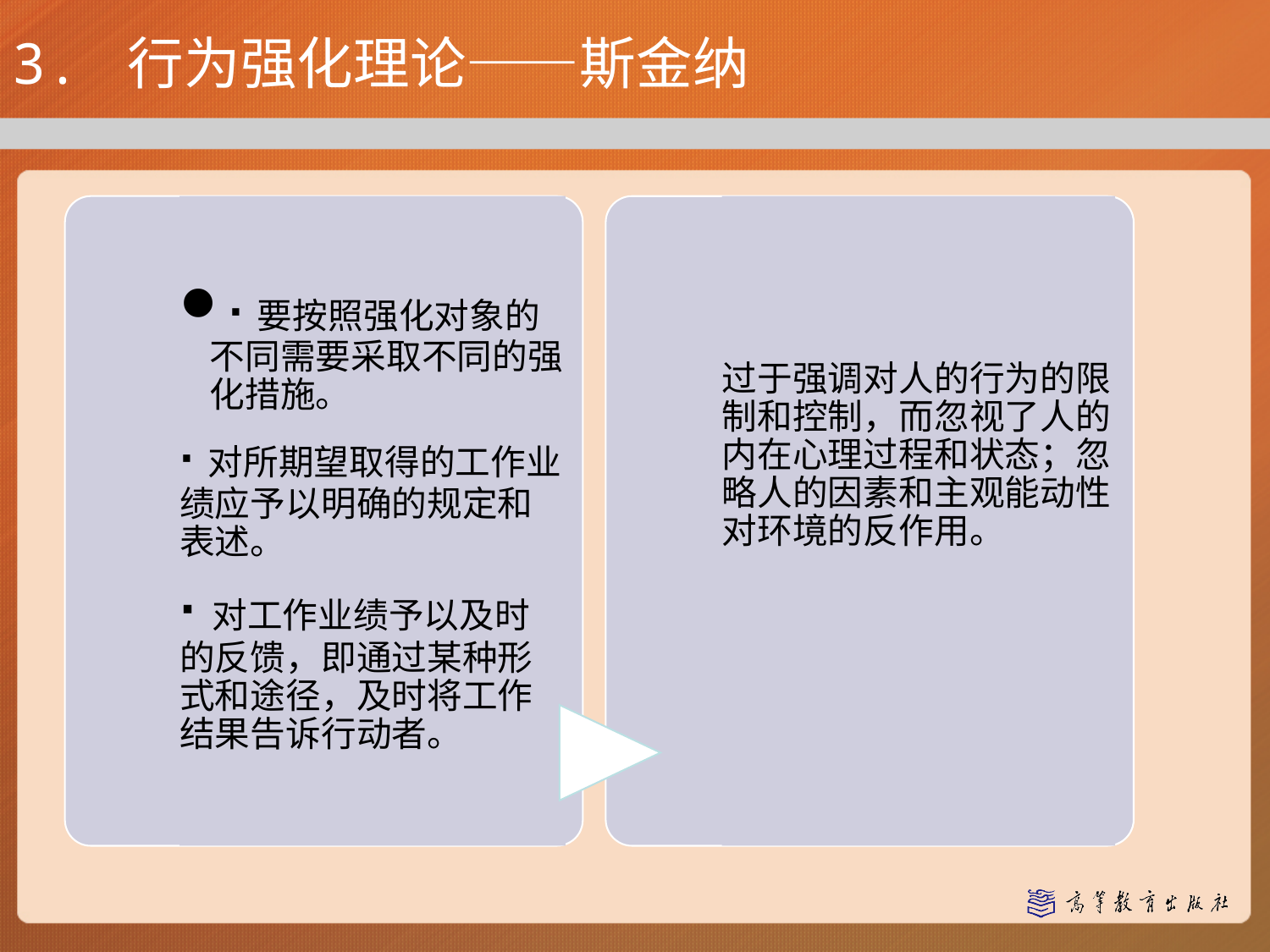

3. 行为强化理论——斯金纳
应用强化的原则

·要按照强化对象的不同需要采取不同的强化措施。
·对所期望取得的工作业绩应予以明确的规定和表述。
·对工作业绩予以及时的反馈，即通过某种形式和途径，及时将工作结果告诉行动者。
理论局限

过于强调对人的行为的限制和控制，而忽视了人的内在心理过程和状态；忽略人的因素和主观能动性对环境的反作用。